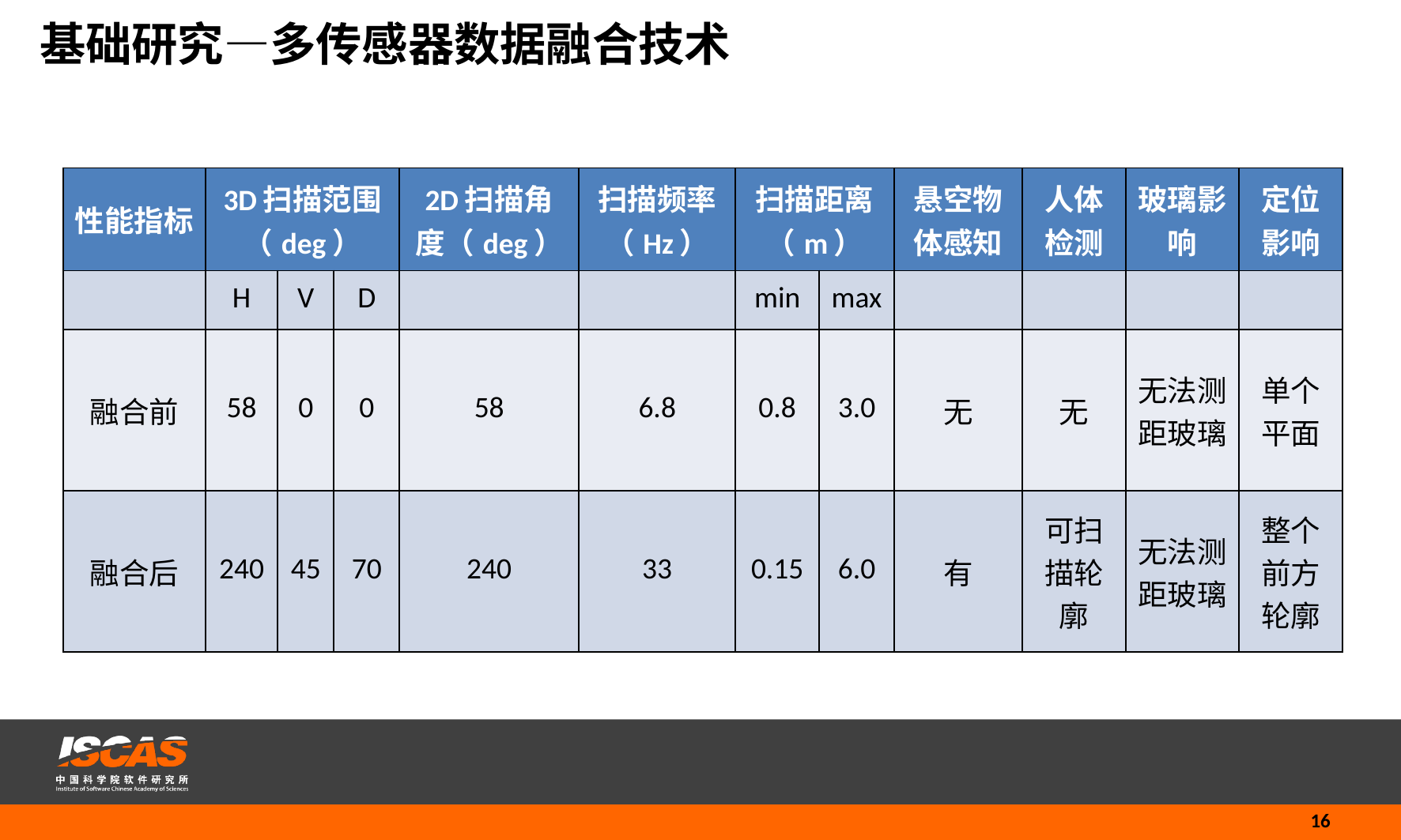

基础研究—多传感器数据融合技术
| 性能指标 | 3D扫描范围（deg） |  |  | 2D扫描角度（deg） | 扫描频率（Hz） | 扫描距离（m） |  | 悬空物体感知 | 人体检测 | 玻璃影响 | 定位影响 |
| --- | --- | --- | --- | --- | --- | --- | --- | --- | --- | --- | --- |
|  | H | V | D |  |  | min | max |  |  |  |  |
| 融合前 | 58 | 0 | 0 | 58 | 6.8 | 0.8 | 3.0 | 无 | 无 | 无法测距玻璃 | 单个平面 |
| 融合后 | 240 | 45 | 70 | 240 | 33 | 0.15 | 6.0 | 有 | 可扫描轮廓 | 无法测距玻璃 | 整个前方轮廓 |
16